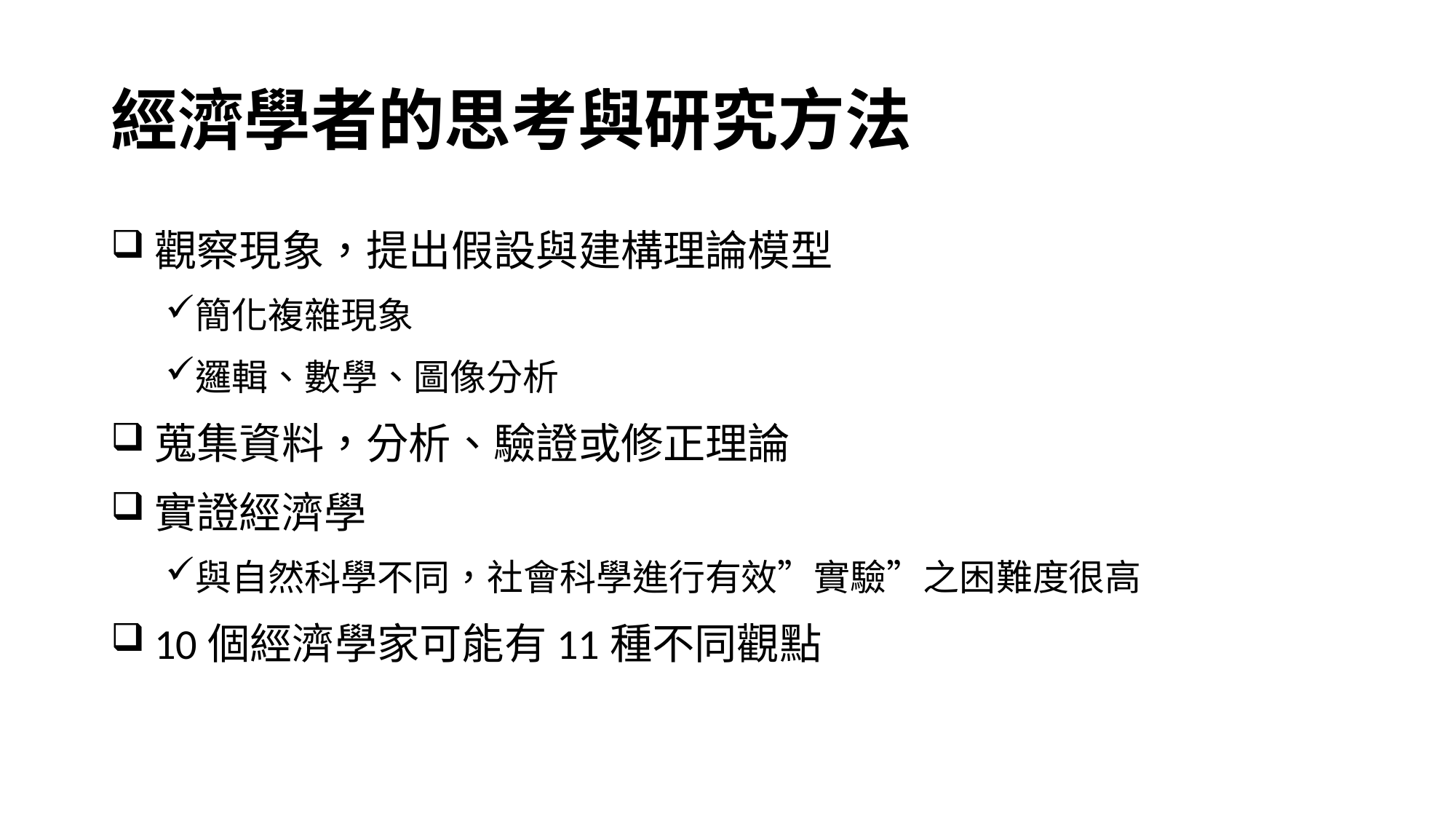

# 經濟學者的思考與研究方法
觀察現象，提出假設與建構理論模型
簡化複雜現象
邏輯、數學、圖像分析
蒐集資料，分析、驗證或修正理論
實證經濟學
與自然科學不同，社會科學進行有效”實驗”之困難度很高
10個經濟學家可能有11種不同觀點